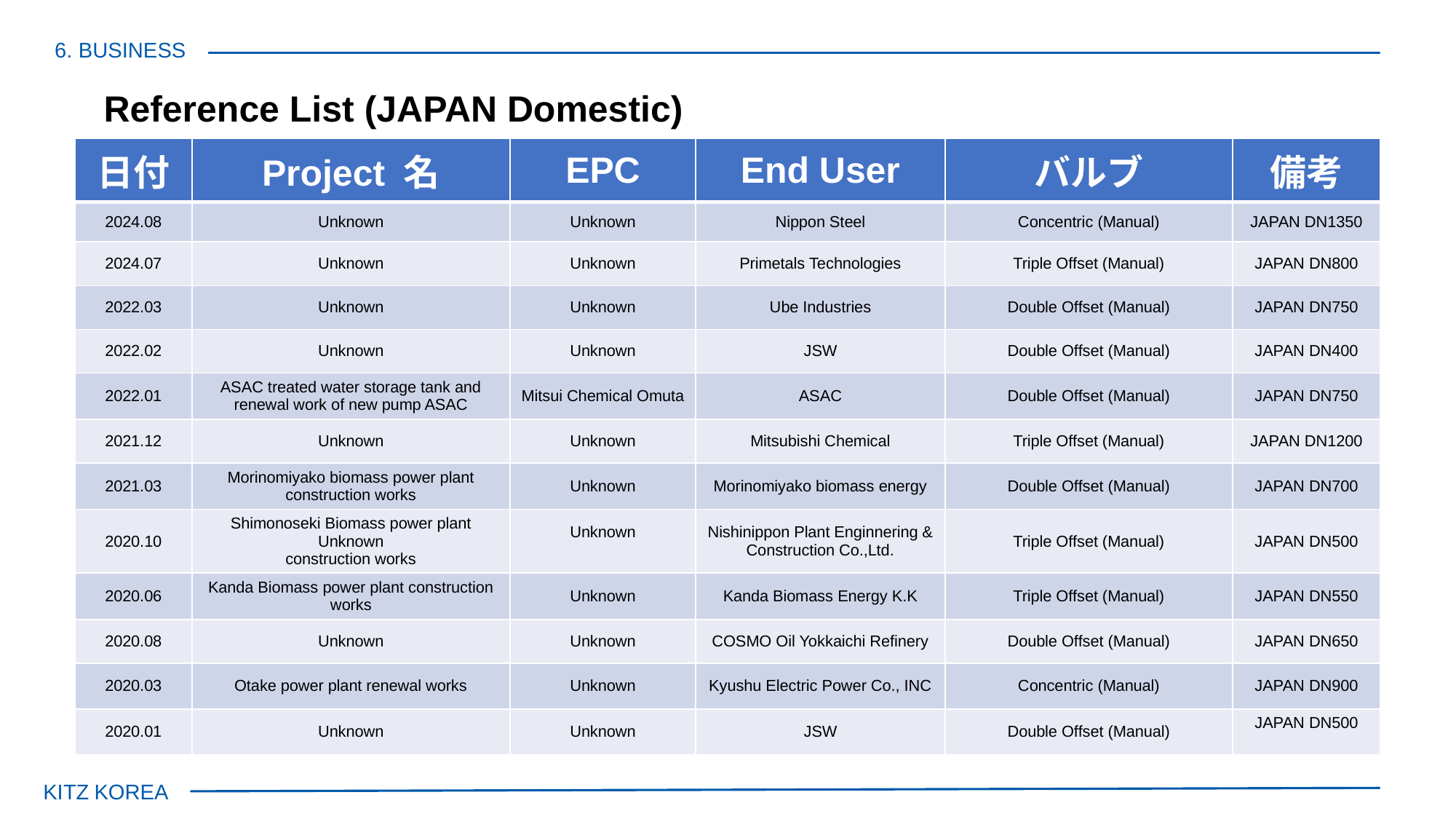

6. BUSINESS
# Reference List (JAPAN Domestic)
| 日付 | Project 名 | EPC | End User | バルブ | 備考 |
| --- | --- | --- | --- | --- | --- |
| 2024.08 | Unknown | Unknown | Nippon Steel | Concentric (Manual) | JAPAN DN1350 |
| 2024.07 | Unknown | Unknown | Primetals Technologies | Triple Offset (Manual) | JAPAN DN800 |
| 2022.03 | Unknown | Unknown | Ube Industries | Double Offset (Manual) | JAPAN DN750 |
| 2022.02 | Unknown | Unknown | JSW | Double Offset (Manual) | JAPAN DN400 |
| 2022.01 | ASAC treated water storage tank and renewal work of new pump ASAC | Mitsui Chemical Omuta | ASAC | Double Offset (Manual) | JAPAN DN750 |
| 2021.12 | Unknown | Unknown | Mitsubishi Chemical | Triple Offset (Manual) | JAPAN DN1200 |
| 2021.03 | Morinomiyako biomass power plant construction works | Unknown | Morinomiyako biomass energy | Double Offset (Manual) | JAPAN DN700 |
| 2020.10 | Shimonoseki Biomass power plant Unknown construction works | Unknown | Nishinippon Plant Enginnering & Construction Co.,Ltd. | Triple Offset (Manual) | JAPAN DN500 |
| 2020.06 | Kanda Biomass power plant construction works | Unknown | Kanda Biomass Energy K.K | Triple Offset (Manual) | JAPAN DN550 |
| 2020.08 | Unknown | Unknown | COSMO Oil Yokkaichi Refinery | Double Offset (Manual) | JAPAN DN650 |
| 2020.03 | Otake power plant renewal works | Unknown | Kyushu Electric Power Co., INC | Concentric (Manual) | JAPAN DN900 |
| 2020.01 | Unknown | Unknown | JSW | Double Offset (Manual) | JAPAN DN500 |